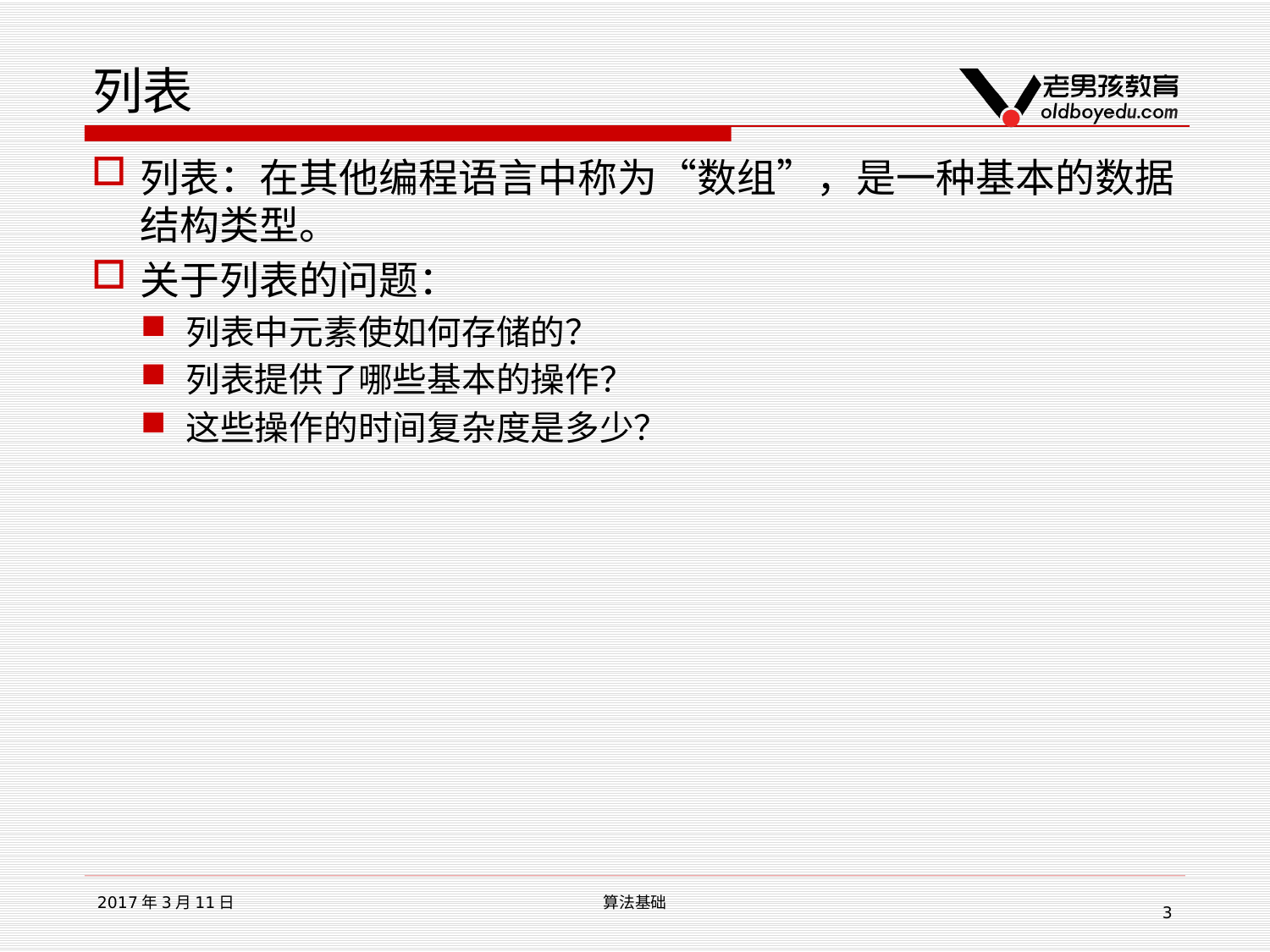

# 列表
列表：在其他编程语言中称为“数组”，是一种基本的数据结构类型。
关于列表的问题：
列表中元素使如何存储的？
列表提供了哪些基本的操作？
这些操作的时间复杂度是多少？

2017年3月11日
算法基础
3